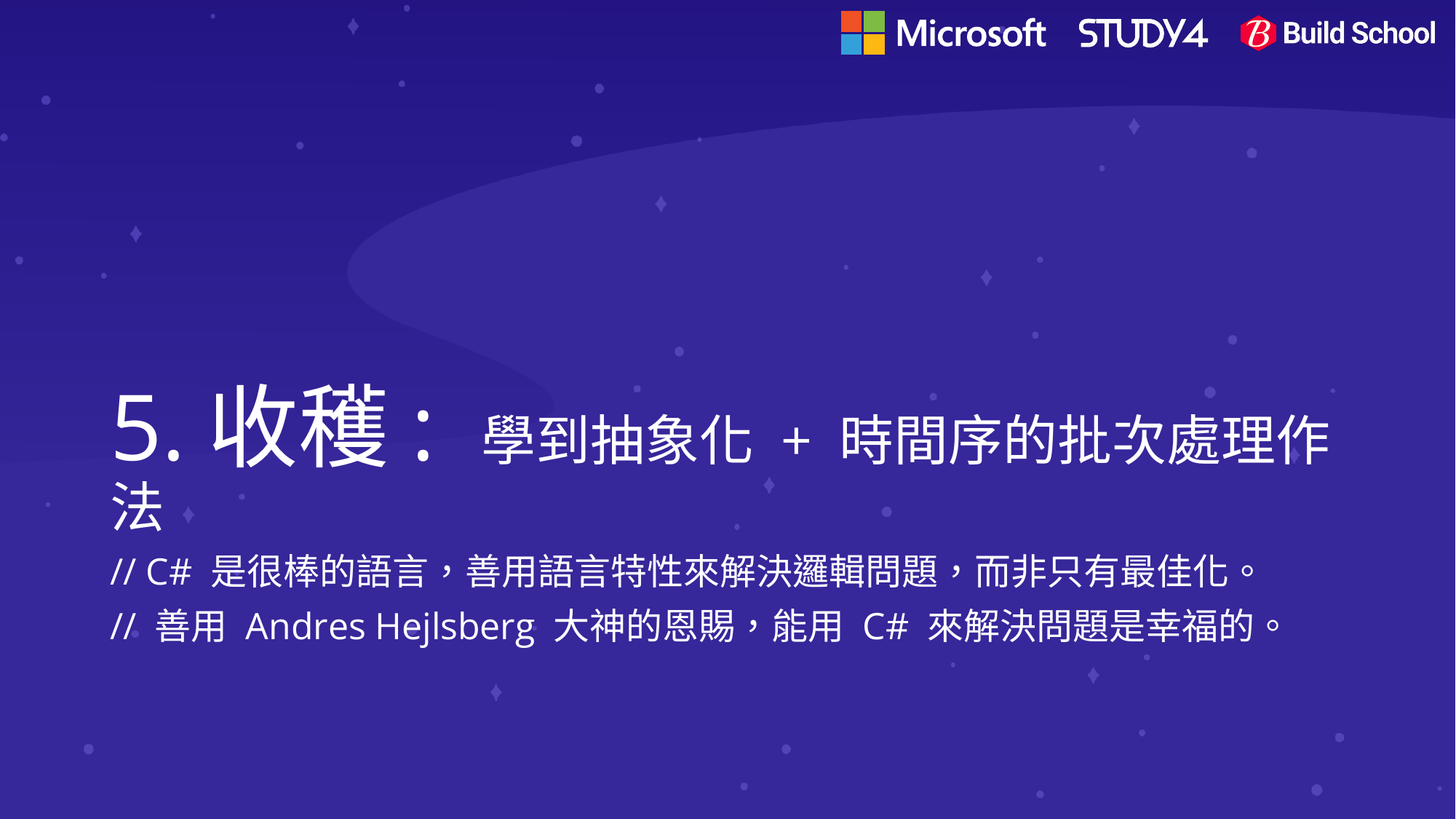

# 5.收穫: 學到抽象化 + 時間序的批次處理作法
// C# 是很棒的語言，善用語言特性來解決邏輯問題，而非只有最佳化。
// 善用 Andres Hejlsberg 大神的恩賜，能用 C# 來解決問題是幸福的。